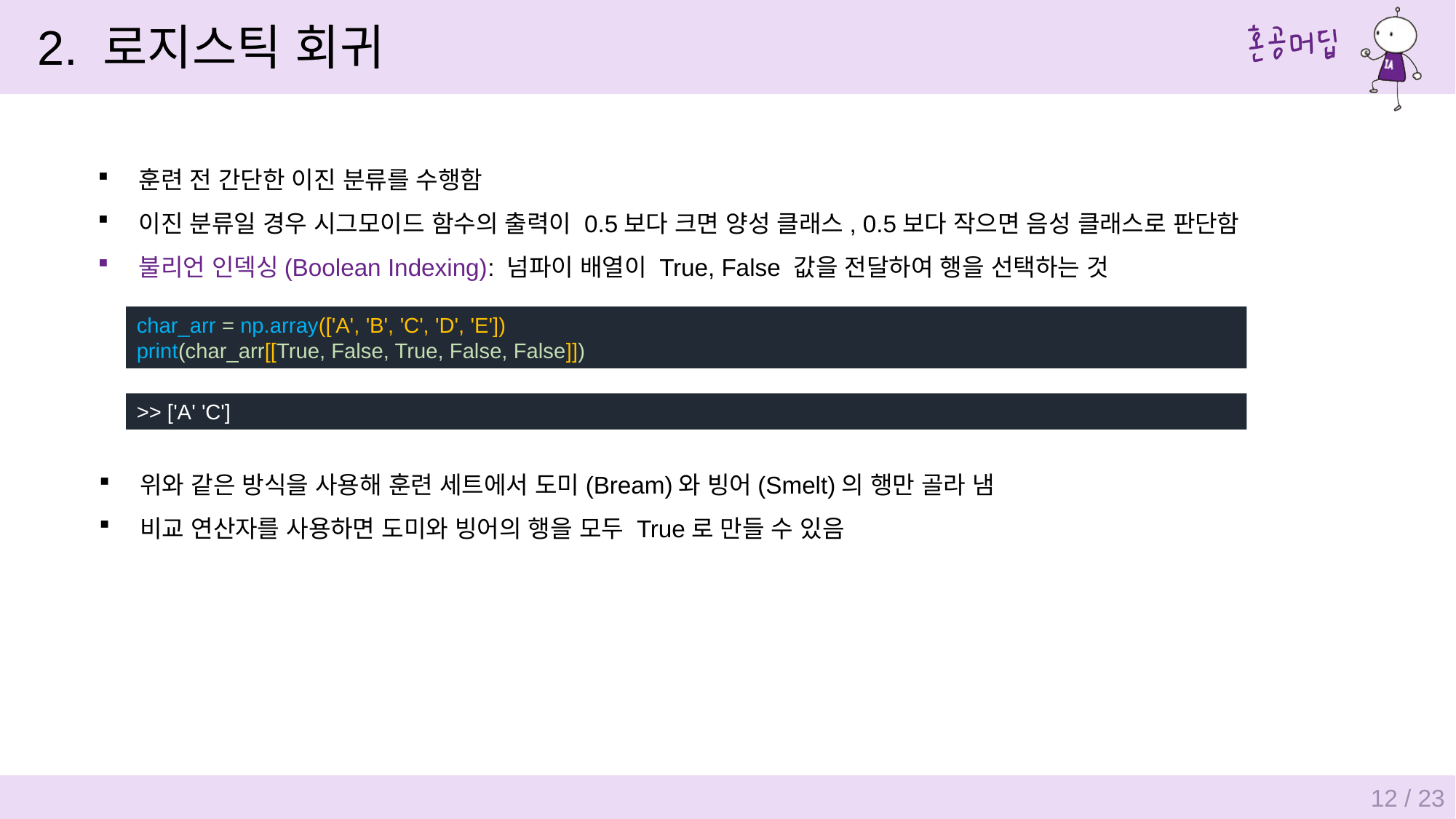

2. 로지스틱 회귀
훈련 전 간단한 이진 분류를 수행함
이진 분류일 경우 시그모이드 함수의 출력이 0.5보다 크면 양성 클래스, 0.5보다 작으면 음성 클래스로 판단함
불리언 인덱싱(Boolean Indexing): 넘파이 배열이 True, False 값을 전달하여 행을 선택하는 것
char_arr = np.array(['A', 'B', 'C', 'D', 'E'])
print(char_arr[[True, False, True, False, False]])
>> ['A' 'C']
위와 같은 방식을 사용해 훈련 세트에서 도미(Bream)와 빙어(Smelt)의 행만 골라 냄
비교 연산자를 사용하면 도미와 빙어의 행을 모두 True로 만들 수 있음
12 / 23